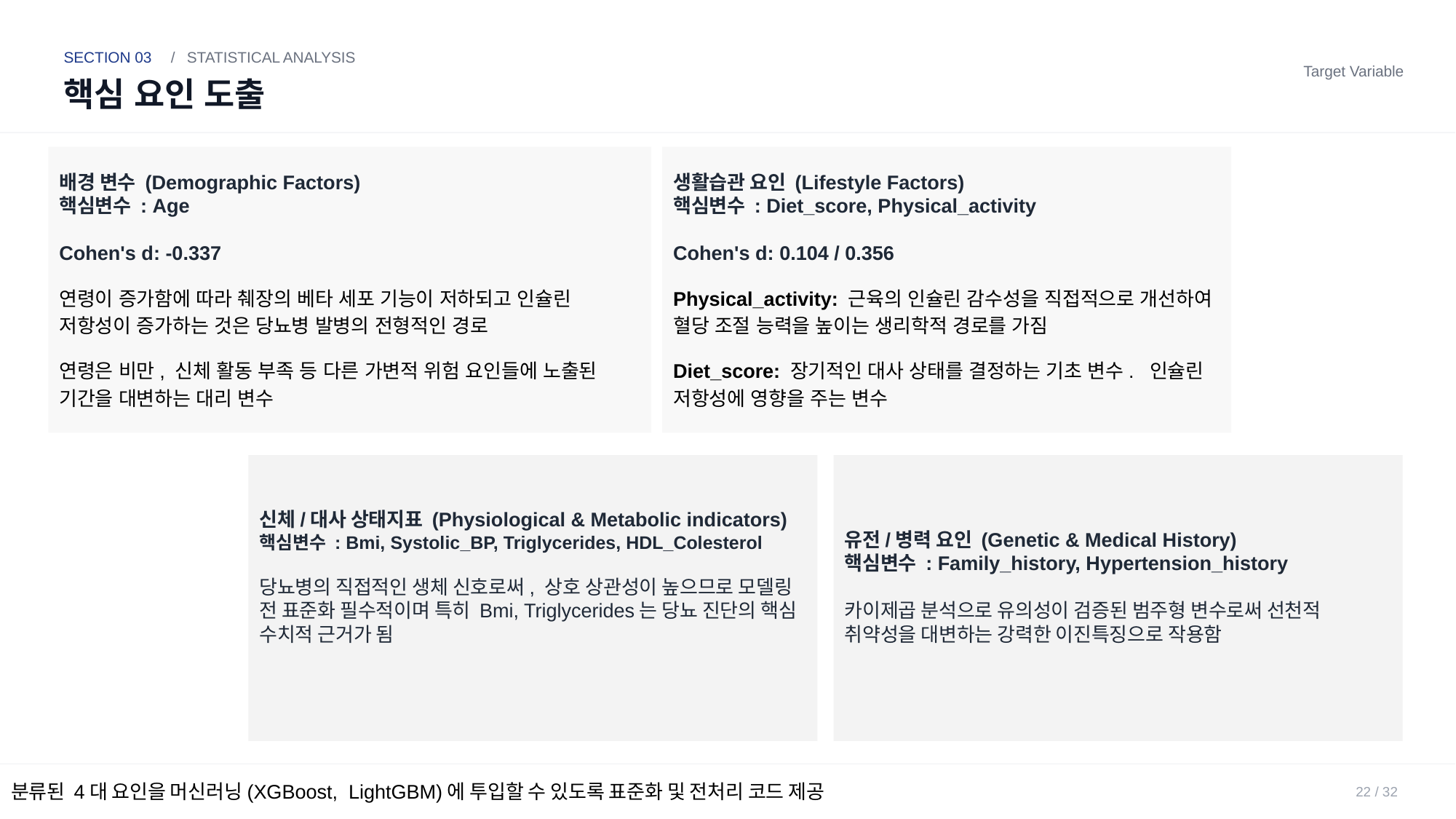

SECTION 03
/
STATISTICAL ANALYSIS
Target Variable
핵심 요인 도출

배경 변수 (Demographic Factors)
핵심변수 : Age

Cohen's d: -0.337
연령이 증가함에 따라 췌장의 베타 세포 기능이 저하되고 인슐린 저항성이 증가하는 것은 당뇨병 발병의 전형적인 경로
연령은 비만, 신체 활동 부족 등 다른 가변적 위험 요인들에 노출된 기간을 대변하는 대리 변수
생활습관 요인 (Lifestyle Factors)
핵심변수 : Diet_score, Physical_activity

Cohen's d: 0.104 / 0.356
Physical_activity: 근육의 인슐린 감수성을 직접적으로 개선하여 혈당 조절 능력을 높이는 생리학적 경로를 가짐
Diet_score: 장기적인 대사 상태를 결정하는 기초 변수.  인슐린 저항성에 영향을 주는 변수
신체/대사 상태지표 (Physiological & Metabolic indicators)
핵심변수 : Bmi, Systolic_BP, Triglycerides, HDL_Colesterol

당뇨병의 직접적인 생체 신호로써, 상호 상관성이 높으므로 모델링 전 표준화 필수적이며 특히 Bmi, Triglycerides는 당뇨 진단의 핵심 수치적 근거가 됨

유전/병력 요인 (Genetic & Medical History)
핵심변수 : Family_history, Hypertension_history

카이제곱 분석으로 유의성이 검증된 범주형 변수로써 선천적 취약성을 대변하는 강력한 이진특징으로 작용함

분류된 4대 요인을 머신러닝(XGBoost,  LightGBM)에 투입할 수 있도록 표준화 및 전처리 코드 제공

22 / 32